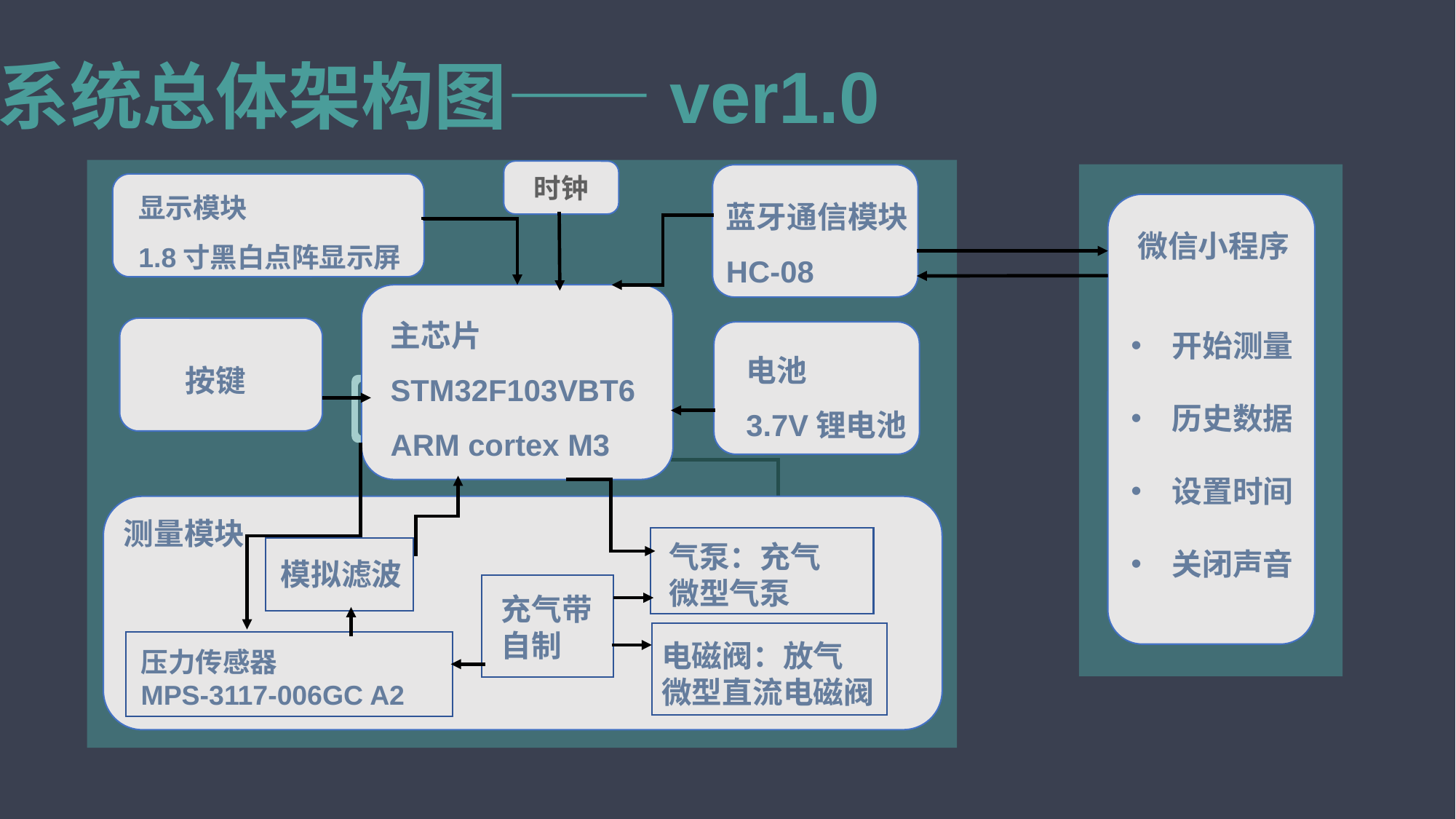

系统总体架构图——ver1.0

蓝牙通信模块
HC-08
显示模块
1.8寸黑白点阵显示屏

主芯片
STM32F103VBT6
ARM cortex M3

按键

电池
3.7V锂电池

测量模块

气泵：充气
微型气泵

模拟滤波

充气带
自制

压力传感器
MPS-3117-006GC A2
时钟

微信小程序
开始测量
历史数据
设置时间
关闭声音

电磁阀：放气
微型直流电磁阀